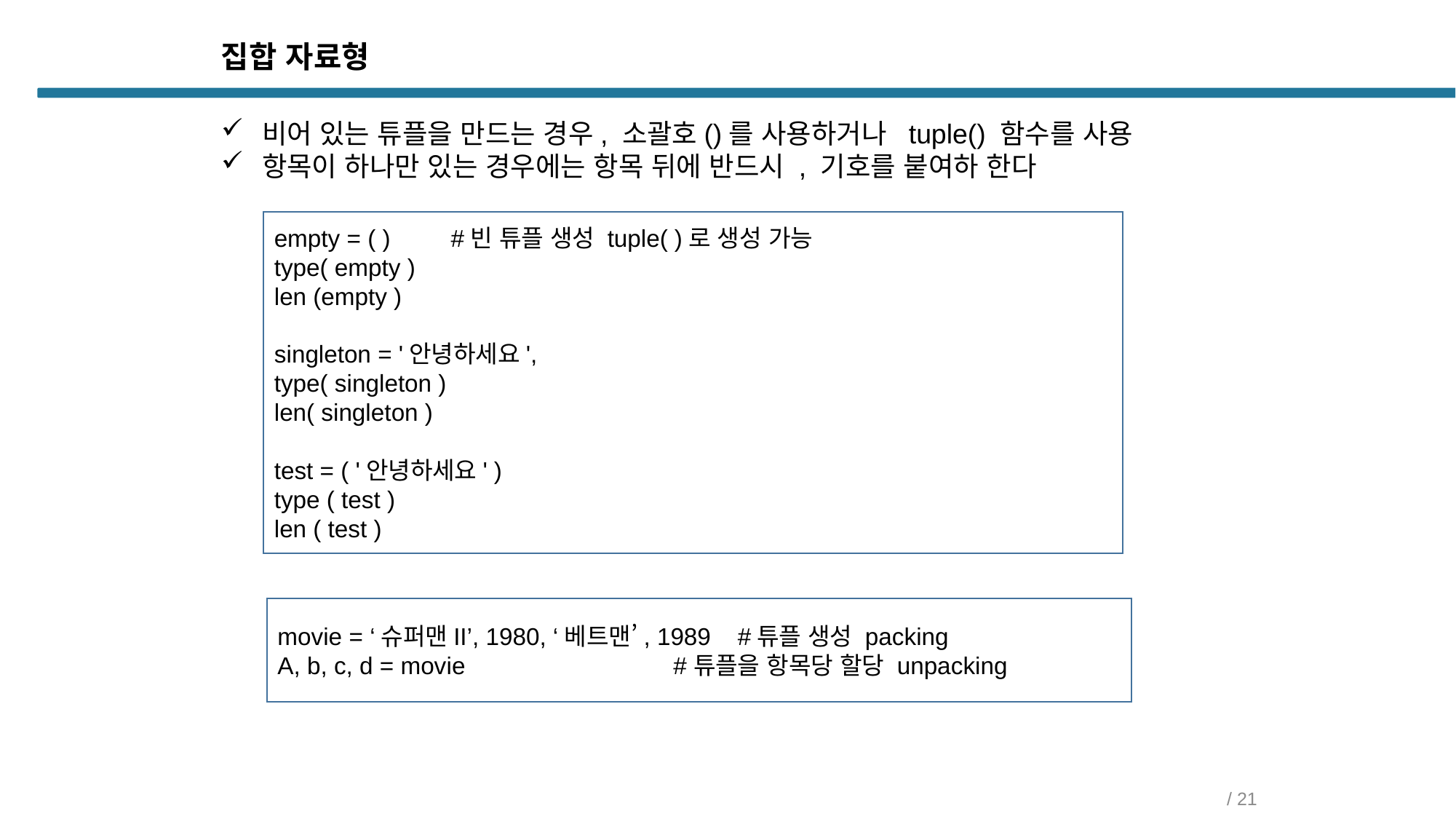

집합 자료형
비어 있는 튜플을 만드는 경우, 소괄호()를 사용하거나  tuple() 함수를 사용
항목이 하나만 있는 경우에는 항목 뒤에 반드시 , 기호를 붙여하 한다
empty = ( )         #빈 튜플 생성 tuple( )로 생성 가능
type( empty )
len (empty )

singleton = '안녕하세요',
type( singleton )
len( singleton )

test = ( '안녕하세요' )
type ( test )
len ( test )
movie = ‘슈퍼맨II’, 1980, ‘베트맨’, 1989    #튜플 생성 packing
A, b, c, d = movie                               #튜플을 항목당 할당 unpacking
/ 21